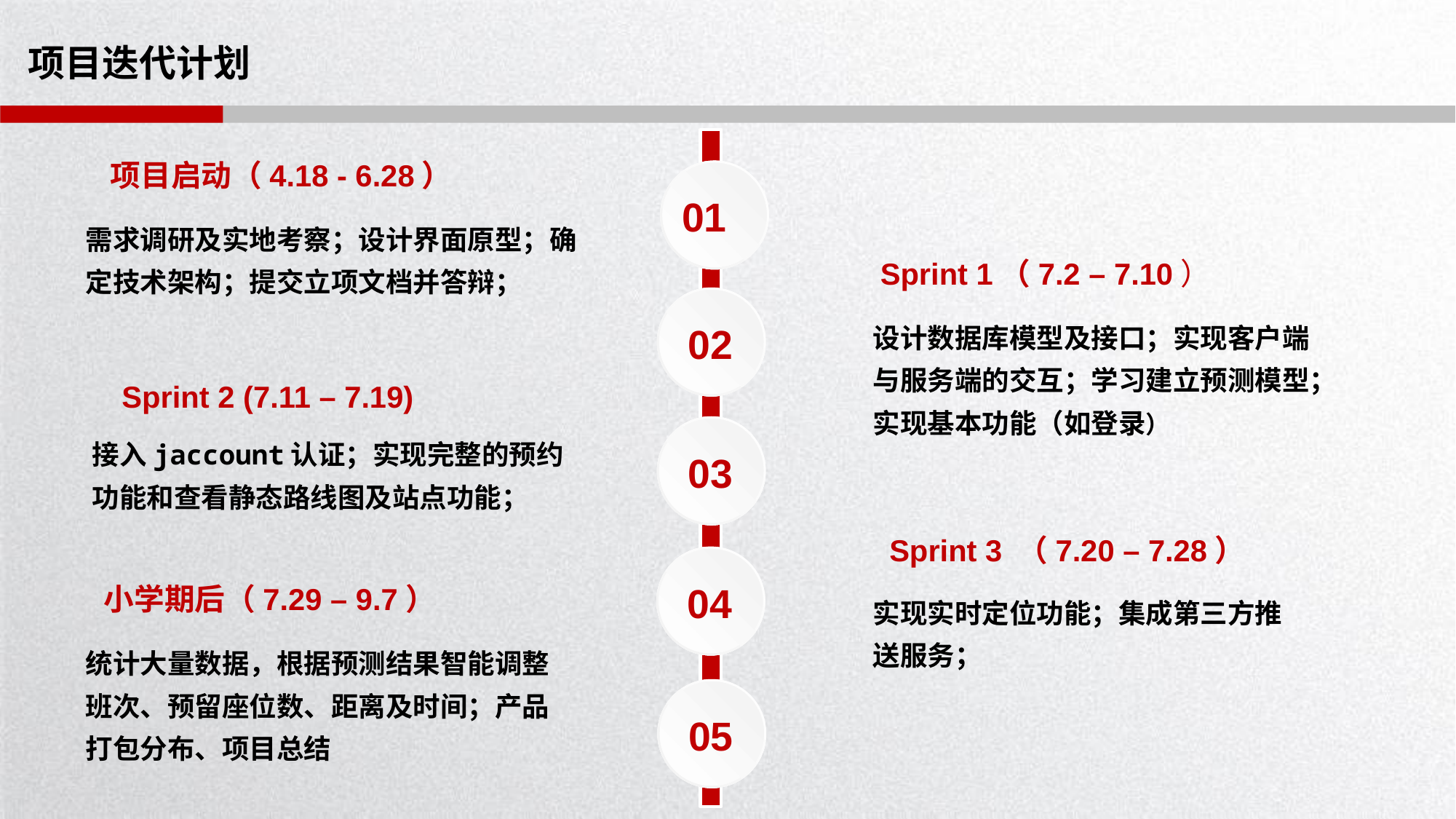

# 项目迭代计划

项目启动（4.18 - 6.28）
需求调研及实地考察；设计界面原型；确定技术架构；提交立项文档并答辩；

01
Sprint 1（7.2 – 7.10）
设计数据库模型及接口；实现客户端与服务端的交互；学习建立预测模型；
实现基本功能（如登录）

02
Sprint 2 (7.11 – 7.19)

接入jaccount认证；实现完整的预约功能和查看静态路线图及站点功能；

03
Sprint 3 （7.20 – 7.28）

实现实时定位功能；集成第三方推送服务；

04
小学期后（7.29 – 9.7）
统计大量数据，根据预测结果智能调整班次、预留座位数、距离及时间；产品打包分布、项目总结

05